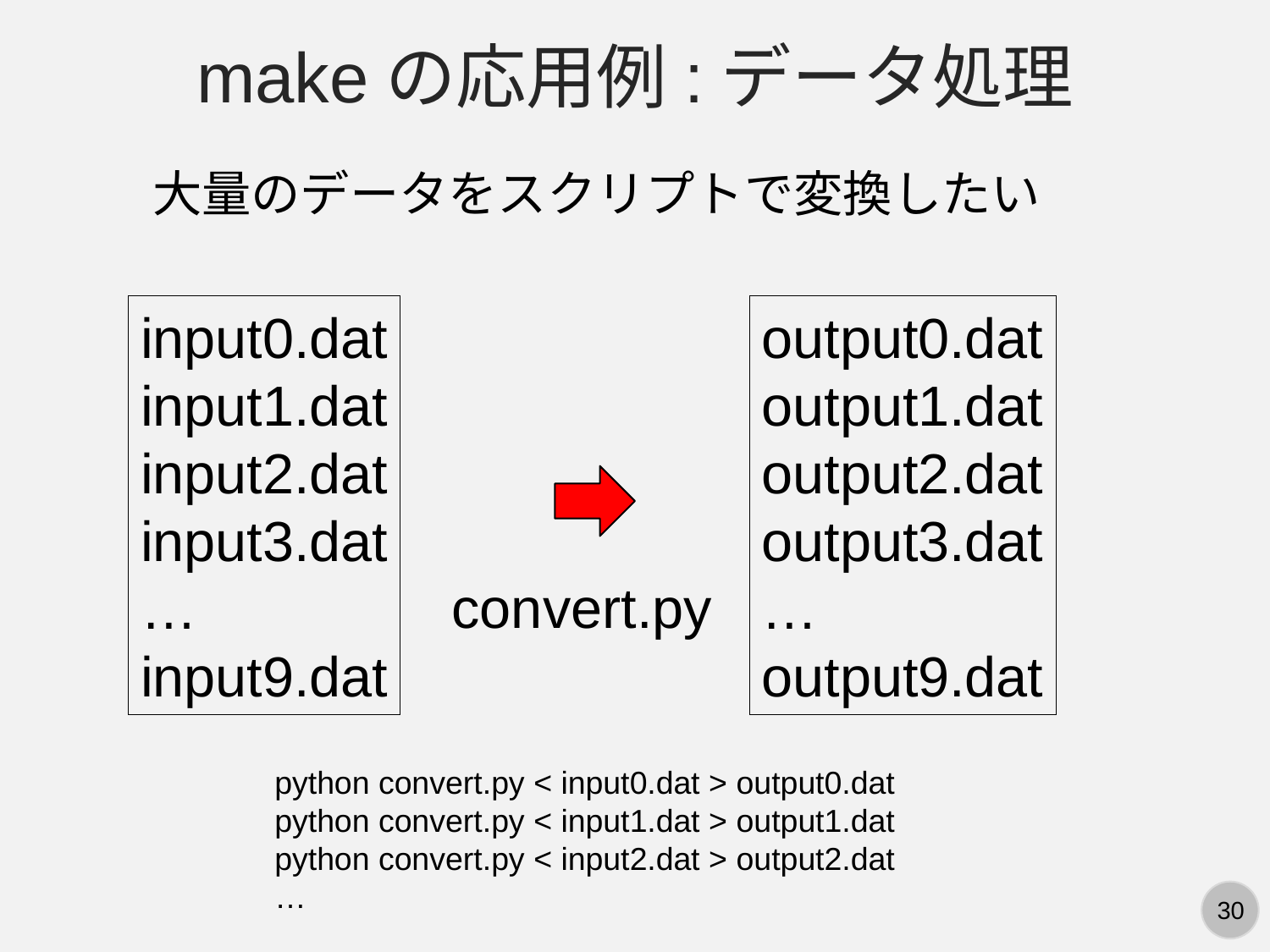

makeの応用例:データ処理
大量のデータをスクリプトで変換したい
input0.dat
input1.dat
input2.dat
input3.dat
…
input9.dat
output0.dat
output1.dat
output2.dat
output3.dat
…
output9.dat

convert.py
python convert.py < input0.dat > output0.dat
python convert.py < input1.dat > output1.dat
python convert.py < input2.dat > output2.dat
…